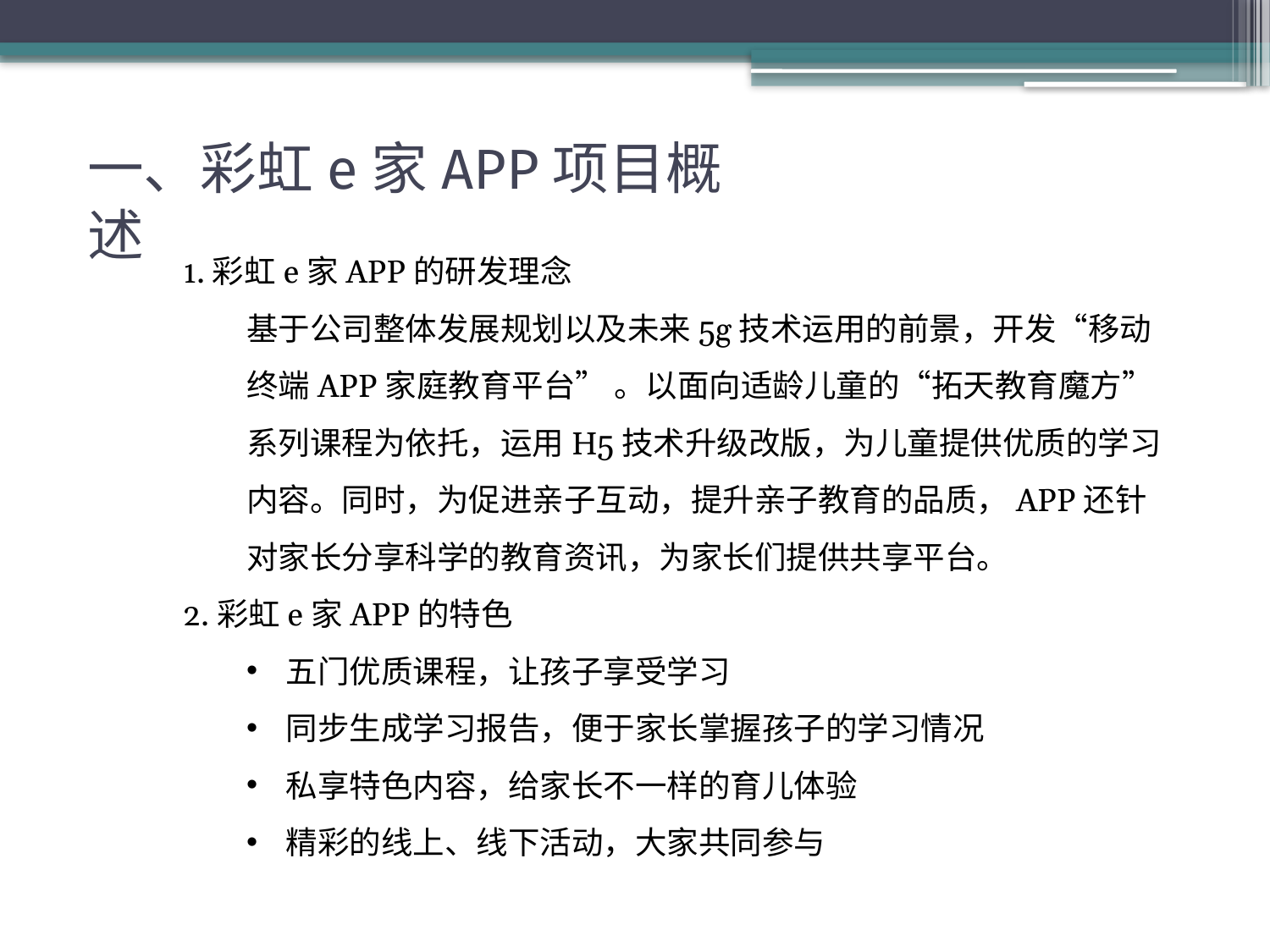

一、彩虹e家APP项目概述
1.彩虹e家APP的研发理念
基于公司整体发展规划以及未来5g技术运用的前景，开发“移动终端APP家庭教育平台” 。以面向适龄儿童的“拓天教育魔方”系列课程为依托，运用H5技术升级改版，为儿童提供优质的学习内容。同时，为促进亲子互动，提升亲子教育的品质，APP还针对家长分享科学的教育资讯，为家长们提供共享平台。
2.彩虹e家APP的特色
五门优质课程，让孩子享受学习
同步生成学习报告，便于家长掌握孩子的学习情况
私享特色内容，给家长不一样的育儿体验
精彩的线上、线下活动，大家共同参与